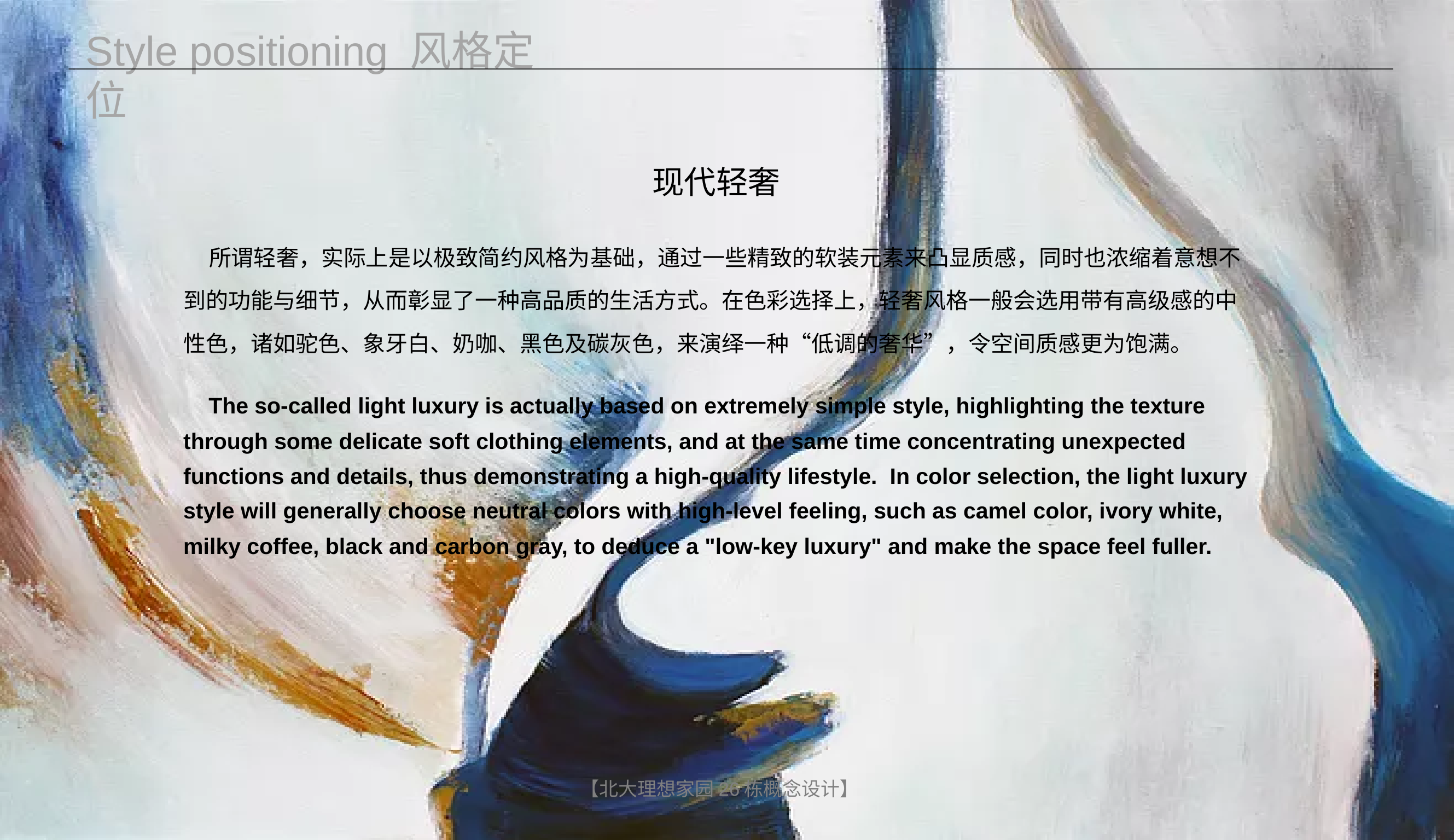

Style positioning 风格定位

现代轻奢

    所谓轻奢，实际上是以极致简约风格为基础，通过一些精致的软装元素来凸显质感，同时也浓缩着意想不到的功能与细节，从而彰显了一种高品质的生活方式。在色彩选择上，轻奢风格一般会选用带有高级感的中性色，诸如驼色、象牙白、奶咖、黑色及碳灰色，来演绎一种“低调的奢华”，令空间质感更为饱满。

    The so-called light luxury is actually based on extremely simple style, highlighting the texture through some delicate soft clothing elements, and at the same time concentrating unexpected functions and details, thus demonstrating a high-quality lifestyle.  In color selection, the light luxury style will generally choose neutral colors with high-level feeling, such as camel color, ivory white, milky coffee, black and carbon gray, to deduce a "low-key luxury" and make the space feel fuller.

【北大理想家园26栋概念设计】